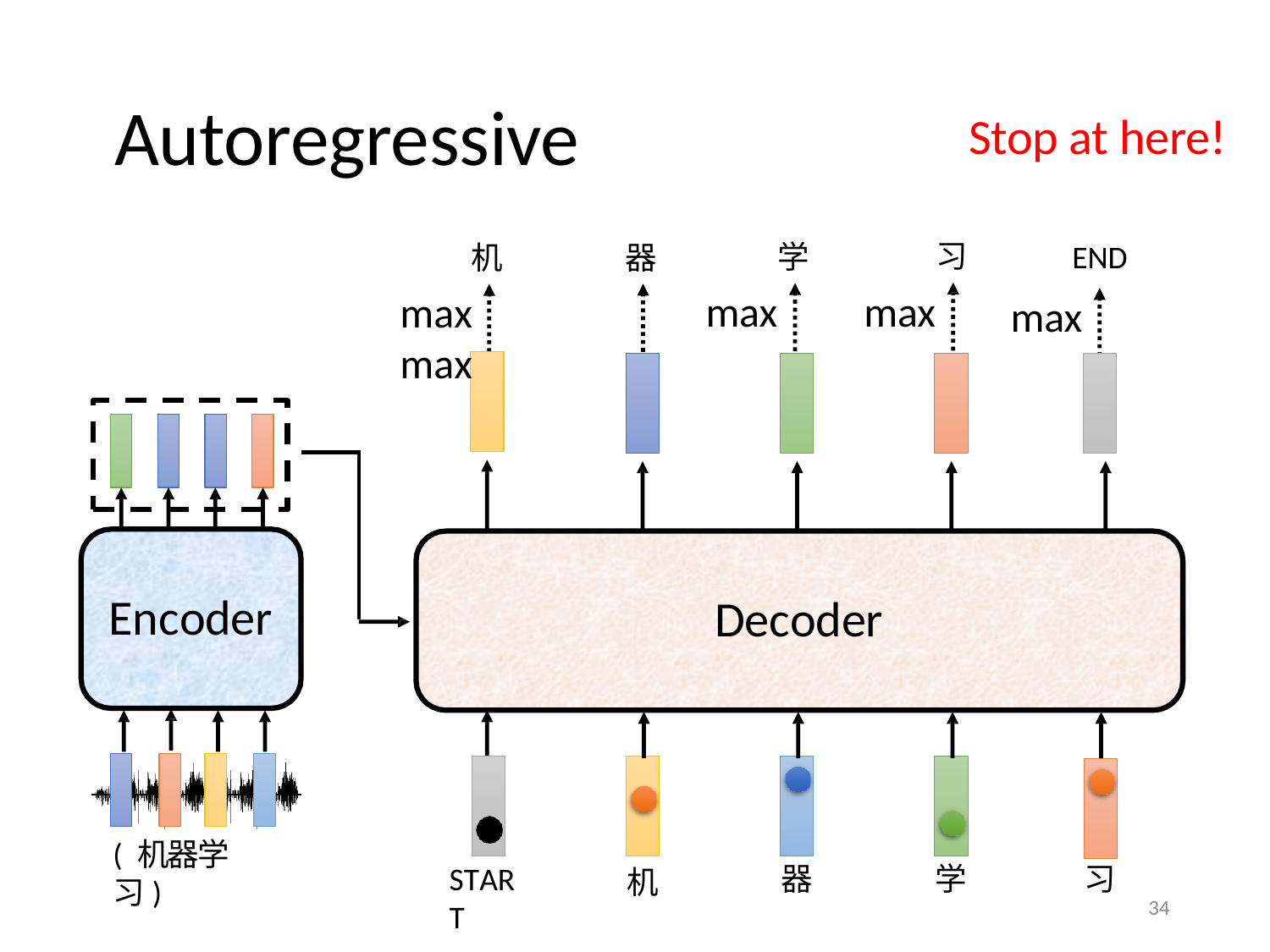

# Autoregressive
Stop at here!
END
max
习
max
学
max
器
机

max	max

Encoder
Decoder

( 机器学习)
START
学
器
习
机
34